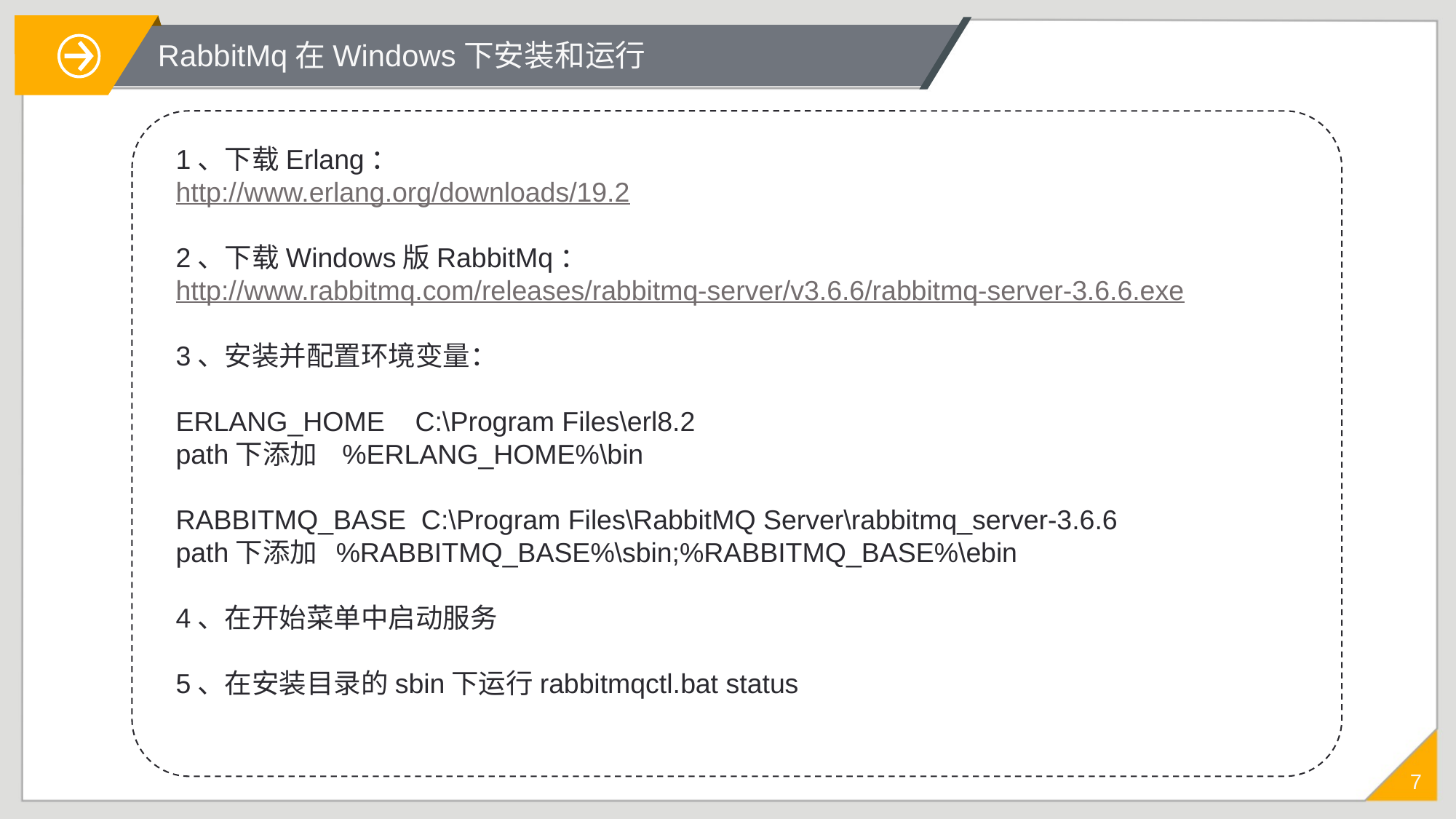

RabbitMq在Windows下安装和运行

1、下载Erlang：
http://www.erlang.org/downloads/19.2

2、下载Windows版RabbitMq：
http://www.rabbitmq.com/releases/rabbitmq-server/v3.6.6/rabbitmq-server-3.6.6.exe

3、安装并配置环境变量：

ERLANG_HOME    C:\Program Files\erl8.2
path下添加   %ERLANG_HOME%\bin

RABBITMQ_BASE  C:\Program Files\RabbitMQ Server\rabbitmq_server-3.6.6
path下添加  %RABBITMQ_BASE%\sbin;%RABBITMQ_BASE%\ebin

4、在开始菜单中启动服务

5、在安装目录的sbin下运行rabbitmqctl.bat status